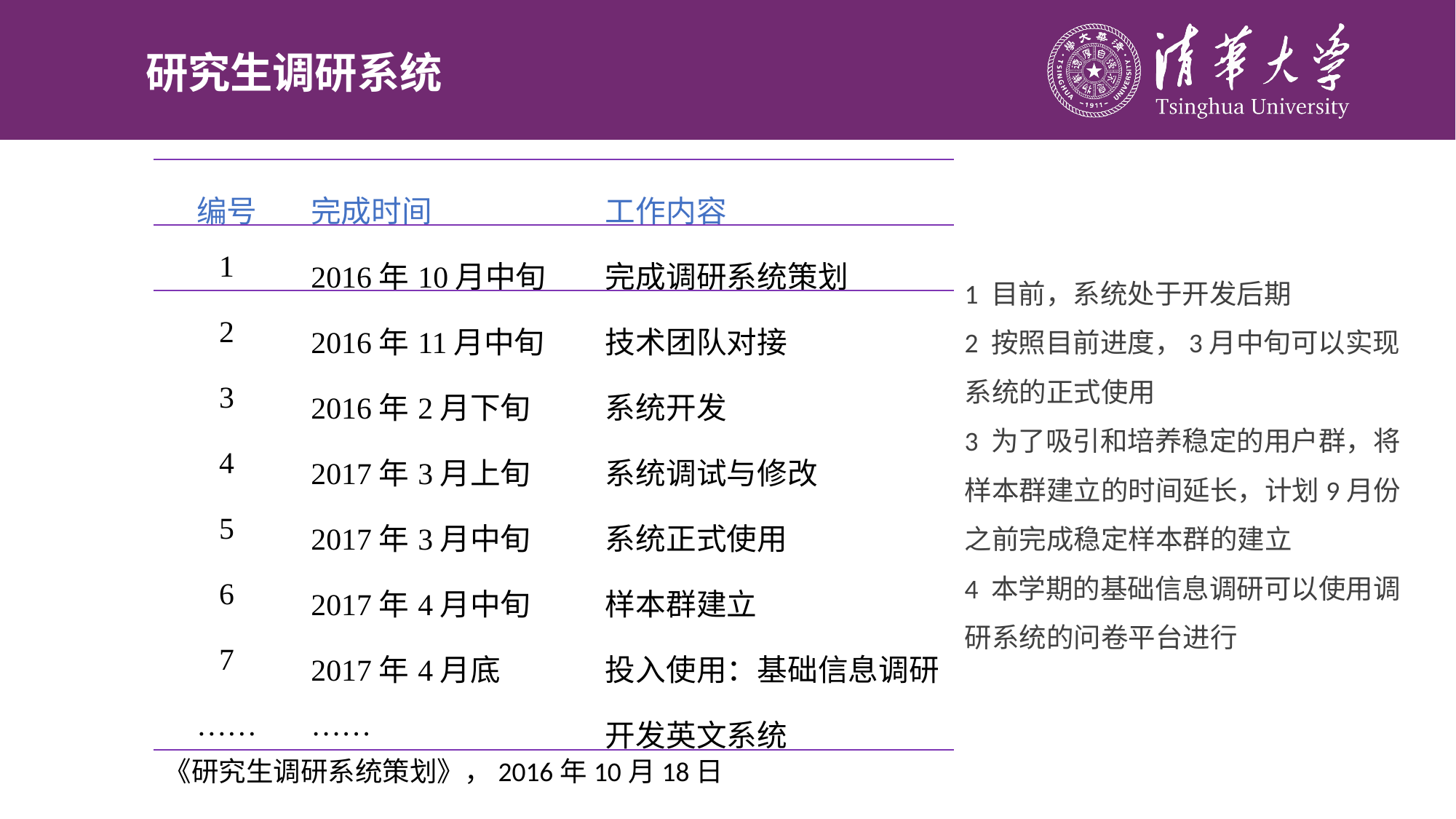

研究生调研系统
| 编号 | 完成时间 | 工作内容 |
| --- | --- | --- |
| 1 | 2016年10月中旬 | 完成调研系统策划 |
| 2 | 2016年11月中旬 | 技术团队对接 |
| 3 | 2016年2月下旬 | 系统开发 |
| 4 | 2017年3月上旬 | 系统调试与修改 |
| 5 | 2017年3月中旬 | 系统正式使用 |
| 6 | 2017年4月中旬 | 样本群建立 |
| 7 | 2017年4月底 | 投入使用：基础信息调研 |
| …… | …… | 开发英文系统 |
1 目前，系统处于开发后期
2 按照目前进度，3月中旬可以实现系统的正式使用
3 为了吸引和培养稳定的用户群，将样本群建立的时间延长，计划9月份之前完成稳定样本群的建立
4 本学期的基础信息调研可以使用调研系统的问卷平台进行
《研究生调研系统策划》，2016年10月18日